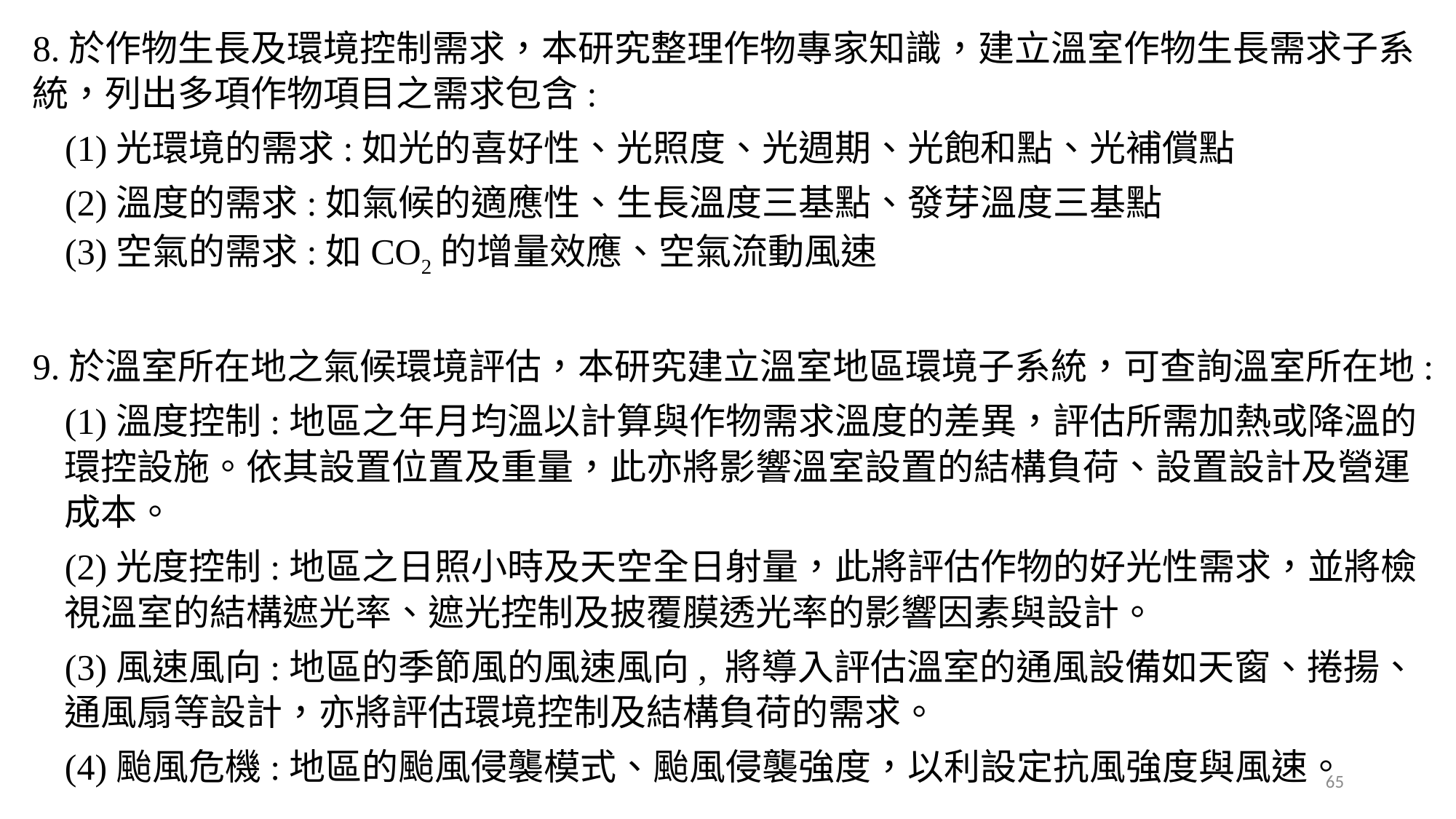

8.於作物生長及環境控制需求，本研究整理作物專家知識，建立溫室作物生長需求子系統，列出多項作物項目之需求包含:
(1)光環境的需求:如光的喜好性、光照度、光週期、光飽和點、光補償點
(2)溫度的需求:如氣候的適應性、生長溫度三基點、發芽溫度三基點
(3)空氣的需求:如CO2的增量效應、空氣流動風速

9.於溫室所在地之氣候環境評估，本研究建立溫室地區環境子系統，可查詢溫室所在地:
(1)溫度控制:地區之年月均溫以計算與作物需求溫度的差異，評估所需加熱或降溫的環控設施。依其設置位置及重量，此亦將影響溫室設置的結構負荷、設置設計及營運成本。
(2)光度控制:地區之日照小時及天空全日射量，此將評估作物的好光性需求，並將檢視溫室的結構遮光率、遮光控制及披覆膜透光率的影響因素與設計。
(3)風速風向:地區的季節風的風速風向, 將導入評估溫室的通風設備如天窗、捲揚、通風扇等設計，亦將評估環境控制及結構負荷的需求。
(4)颱風危機:地區的颱風侵襲模式、颱風侵襲強度，以利設定抗風強度與風速。
65